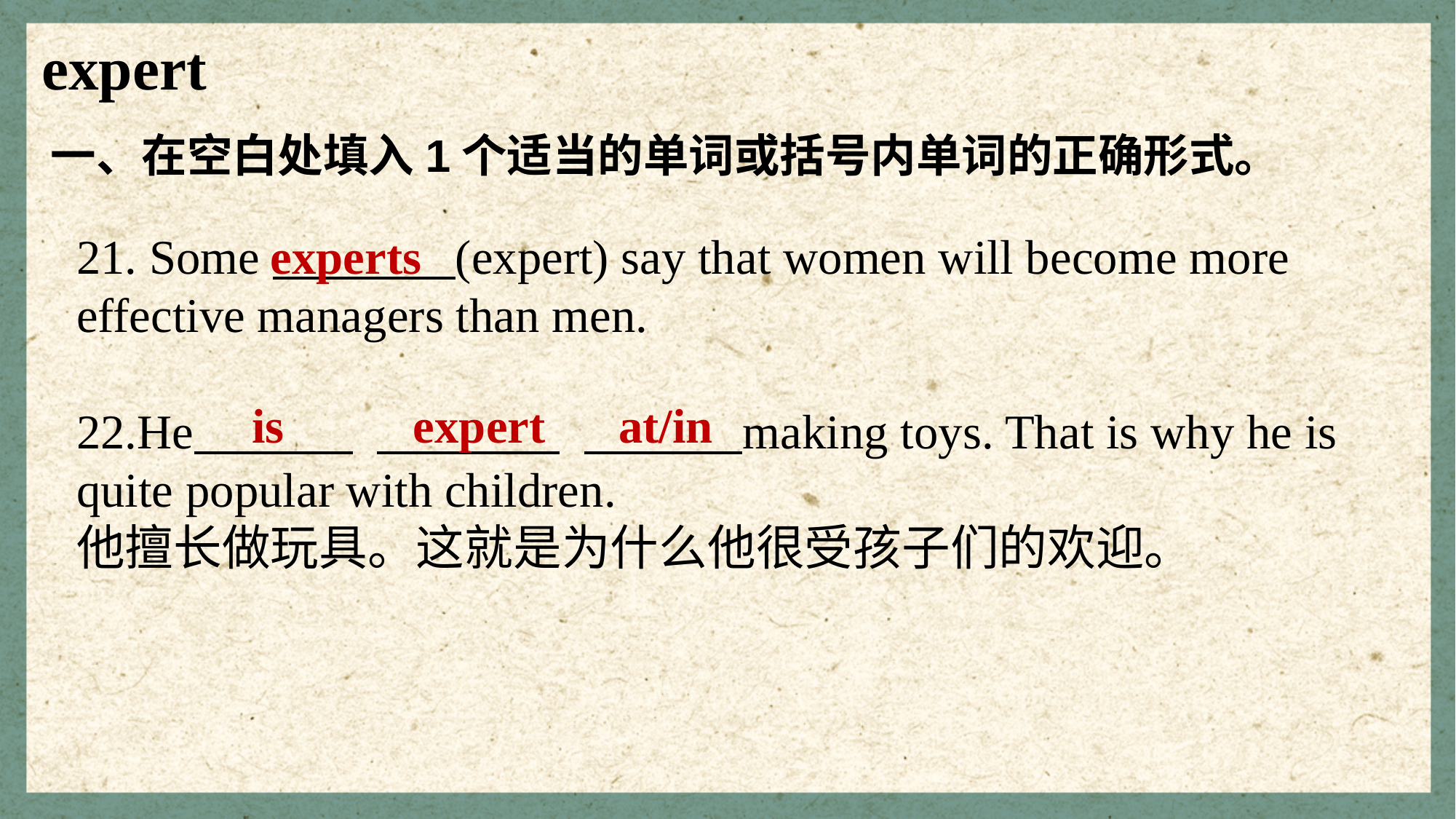

expert
一、在空白处填入1个适当的单词或括号内单词的正确形式。
experts
21. Some                (expert) say that women will become more effective managers than men.

22.He                                             making toys. That is why he is quite popular with children.
他擅长做玩具。这就是为什么他很受孩子们的欢迎。
is
expert
at/in